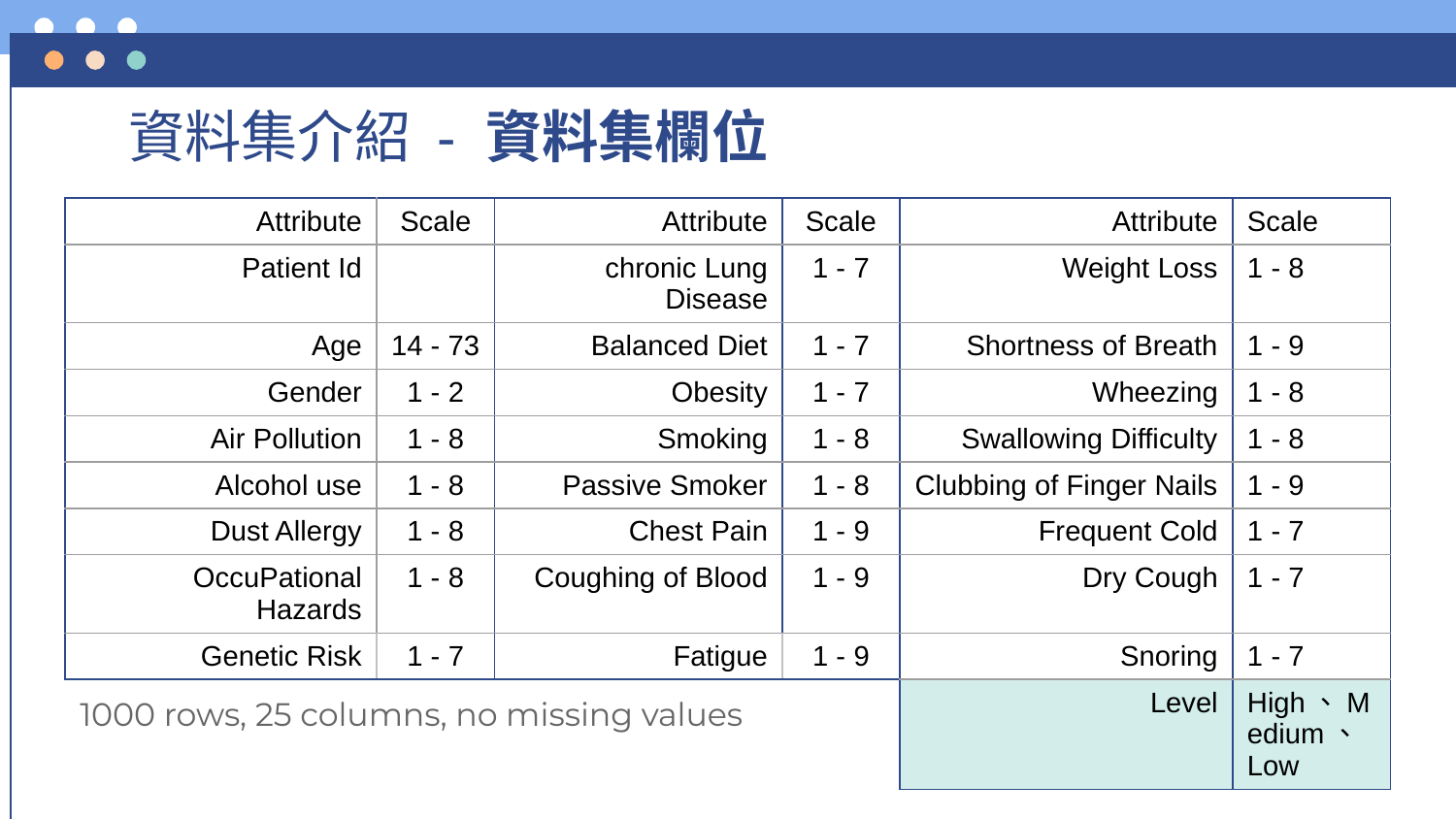

# 資料集介紹 - 資料集欄位
| Attribute | Scale | Attribute | Scale | Attribute | Scale |
| --- | --- | --- | --- | --- | --- |
| Patient Id |  | chronic Lung Disease | 1 - 7 | Weight Loss | 1 - 8 |
| Age | 14 - 73 | Balanced Diet | 1 - 7 | Shortness of Breath | 1 - 9 |
| Gender | 1 - 2 | Obesity | 1 - 7 | Wheezing | 1 - 8 |
| Air Pollution | 1 - 8 | Smoking | 1 - 8 | Swallowing Difficulty | 1 - 8 |
| Alcohol use | 1 - 8 | Passive Smoker | 1 - 8 | Clubbing of Finger Nails | 1 - 9 |
| Dust Allergy | 1 - 8 | Chest Pain | 1 - 9 | Frequent Cold | 1 - 7 |
| OccuPational Hazards | 1 - 8 | Coughing of Blood | 1 - 9 | Dry Cough | 1 - 7 |
| Genetic Risk | 1 - 7 | Fatigue | 1 - 9 | Snoring | 1 - 7 |
|  |  |  |  | Level | High、Medium、Low |
1000 rows, 25 columns, no missing values